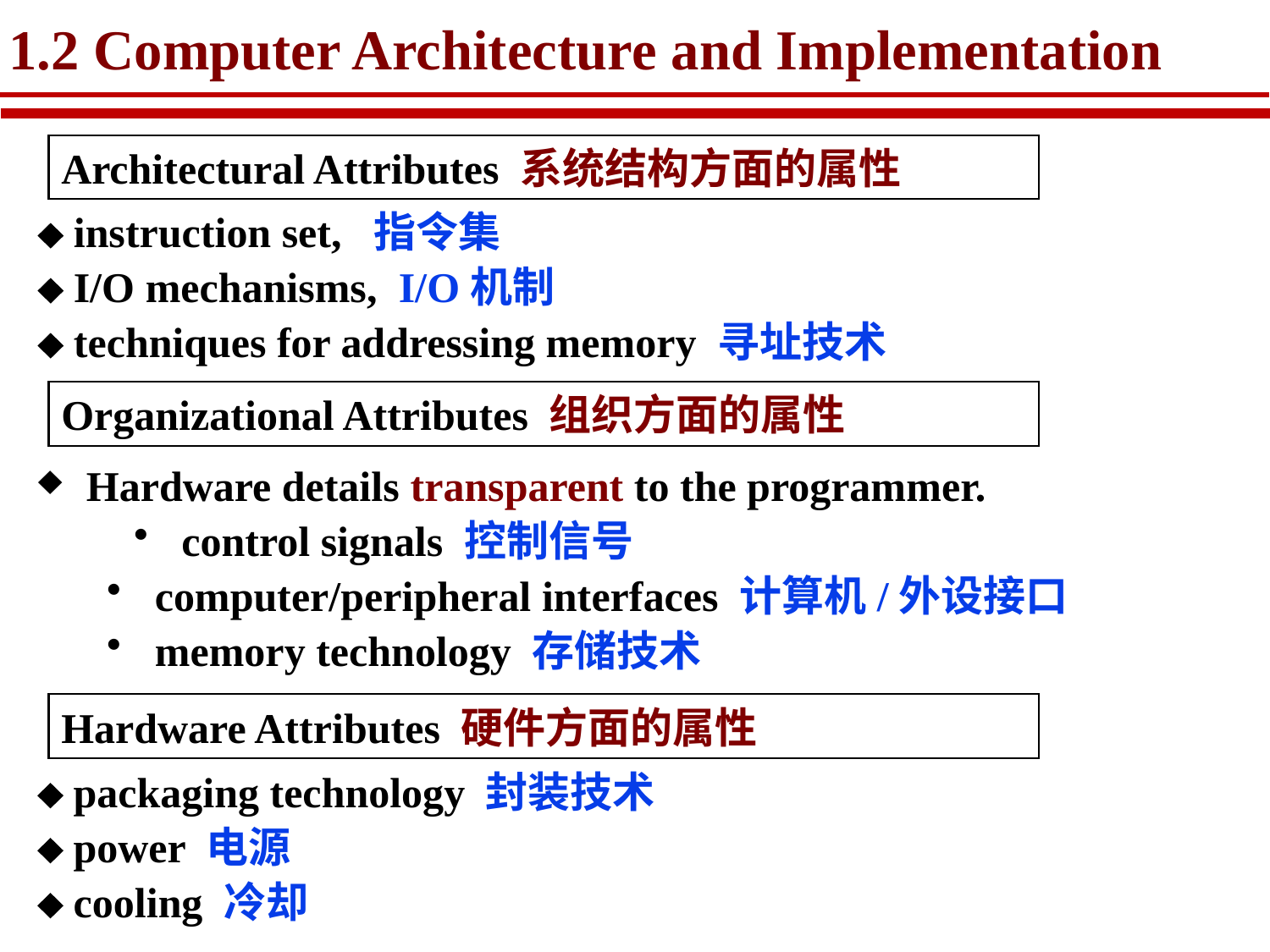

# 1.2 Computer Architecture and Implementation
Architectural Attributes 系统结构方面的属性
♦ instruction set,  指令集
♦ I/O mechanisms,  I/O机制
♦ techniques for addressing memory 寻址技术
Organizational Attributes 组织方面的属性
Hardware details transparent to the programmer.
control signals 控制信号
  computer/peripheral interfaces 计算机/外设接口
  memory technology 存储技术
Hardware Attributes 硬件方面的属性
♦ packaging technology 封装技术
♦ power 电源
♦ cooling 冷却